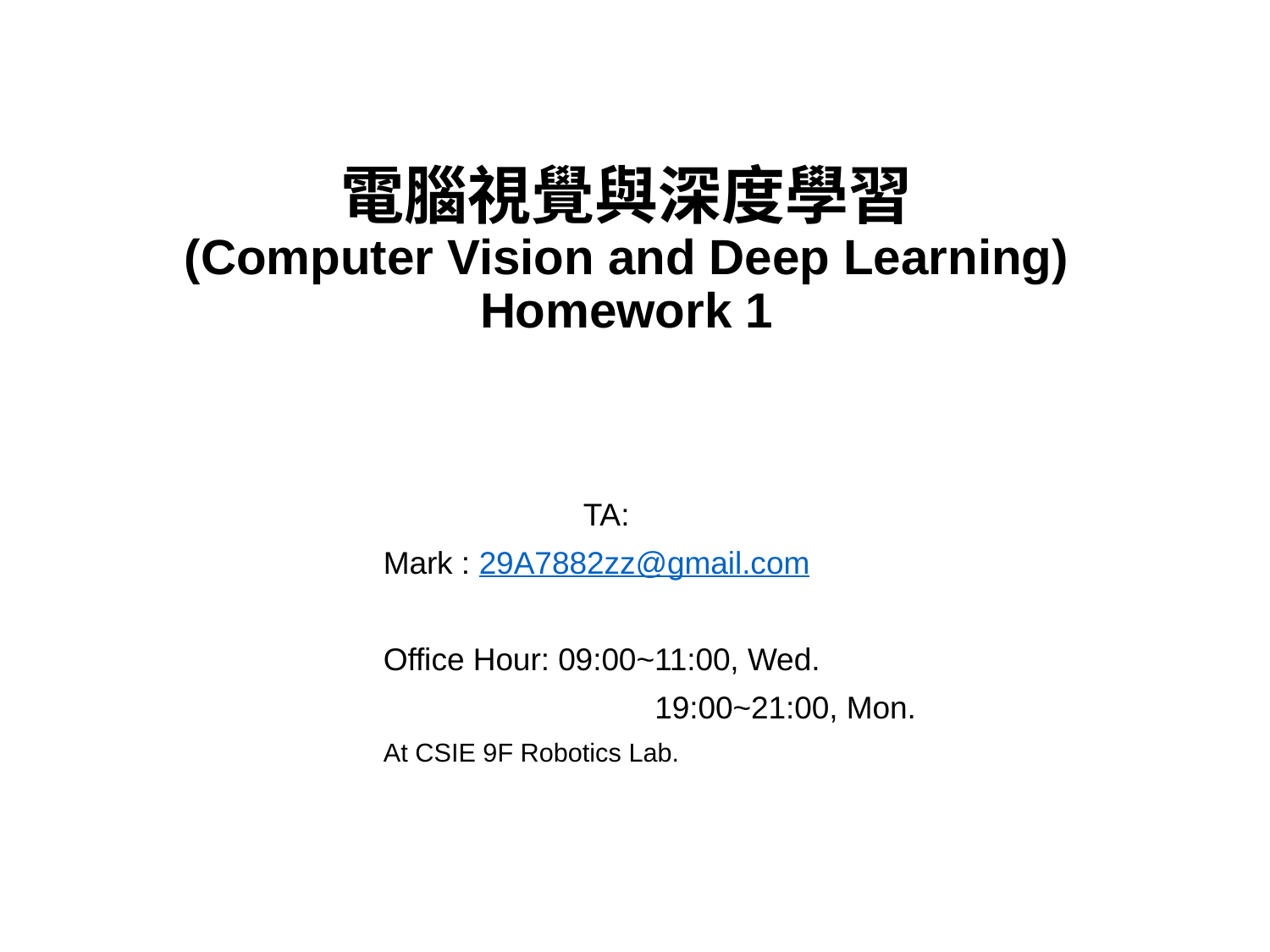

# 電腦視覺與深度學習 (Computer Vision and Deep Learning) Homework 1
                       TA:
Mark : 29A7882zz@gmail.com

Office Hour: 09:00~11:00, Wed.
	                     19:00~21:00, Mon.
At CSIE 9F Robotics Lab.